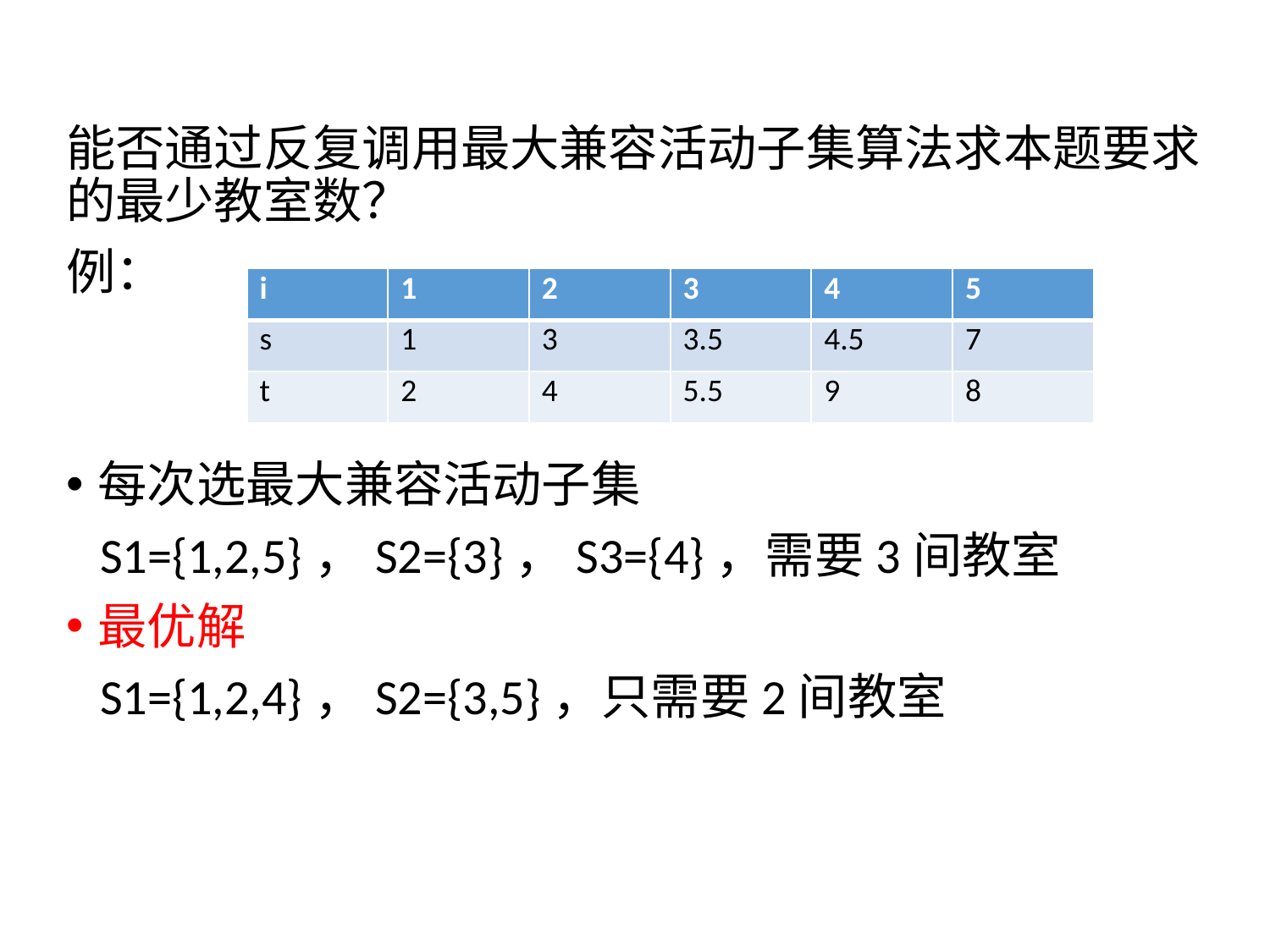

能否通过反复调用最大兼容活动子集算法求本题要求的最少教室数？
例：

每次选最大兼容活动子集
   S1={1,2,5}，S2={3}，S3={4}，需要3间教室
最优解
   S1={1,2,4}，S2={3,5}，只需要2间教室

| i | 1 | 2 | 3 | 4 | 5 |
| --- | --- | --- | --- | --- | --- |
| s | 1 | 3 | 3.5 | 4.5 | 7 |
| t | 2 | 4 | 5.5 | 9 | 8 |